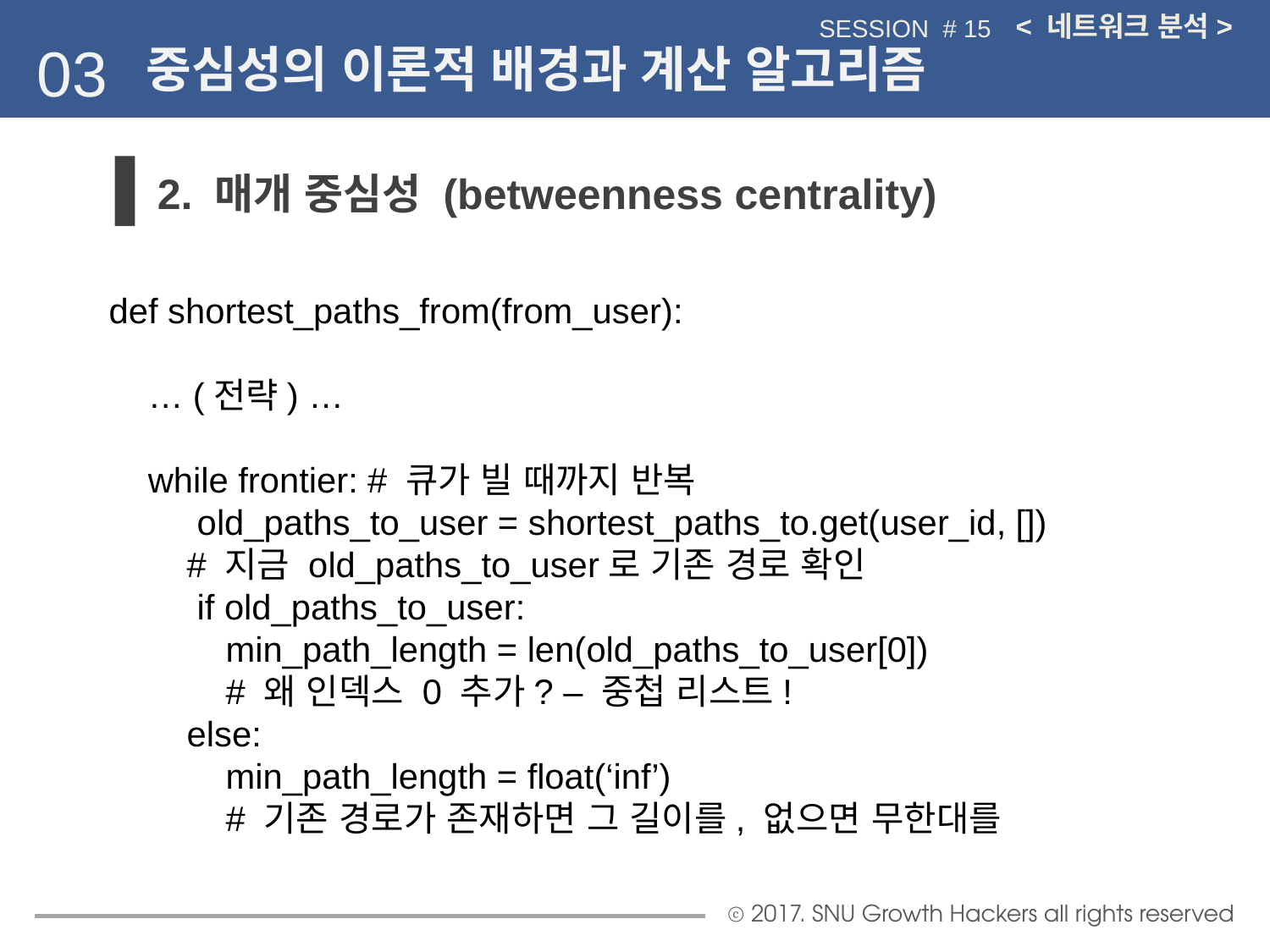

< 네트워크 분석>
SESSION  # 15
03
중심성의 이론적 배경과 계산 알고리즘

2. 매개 중심성 (betweenness centrality)
def shortest_paths_from(from_user):
    … (전략) …
    while frontier: # 큐가 빌 때까지 반복
        old_paths_to_user = shortest_paths_to.get(user_id, [])
        # 지금 old_paths_to_user로 기존 경로 확인
        if old_paths_to_user:
            min_path_length = len(old_paths_to_user[0])
            # 왜 인덱스 0 추가? – 중첩 리스트!
        else:
            min_path_length = float(‘inf’)
            # 기존 경로가 존재하면 그 길이를, 없으면 무한대를
ⓒ 2017. SNU Growth Hackers all rights reserved